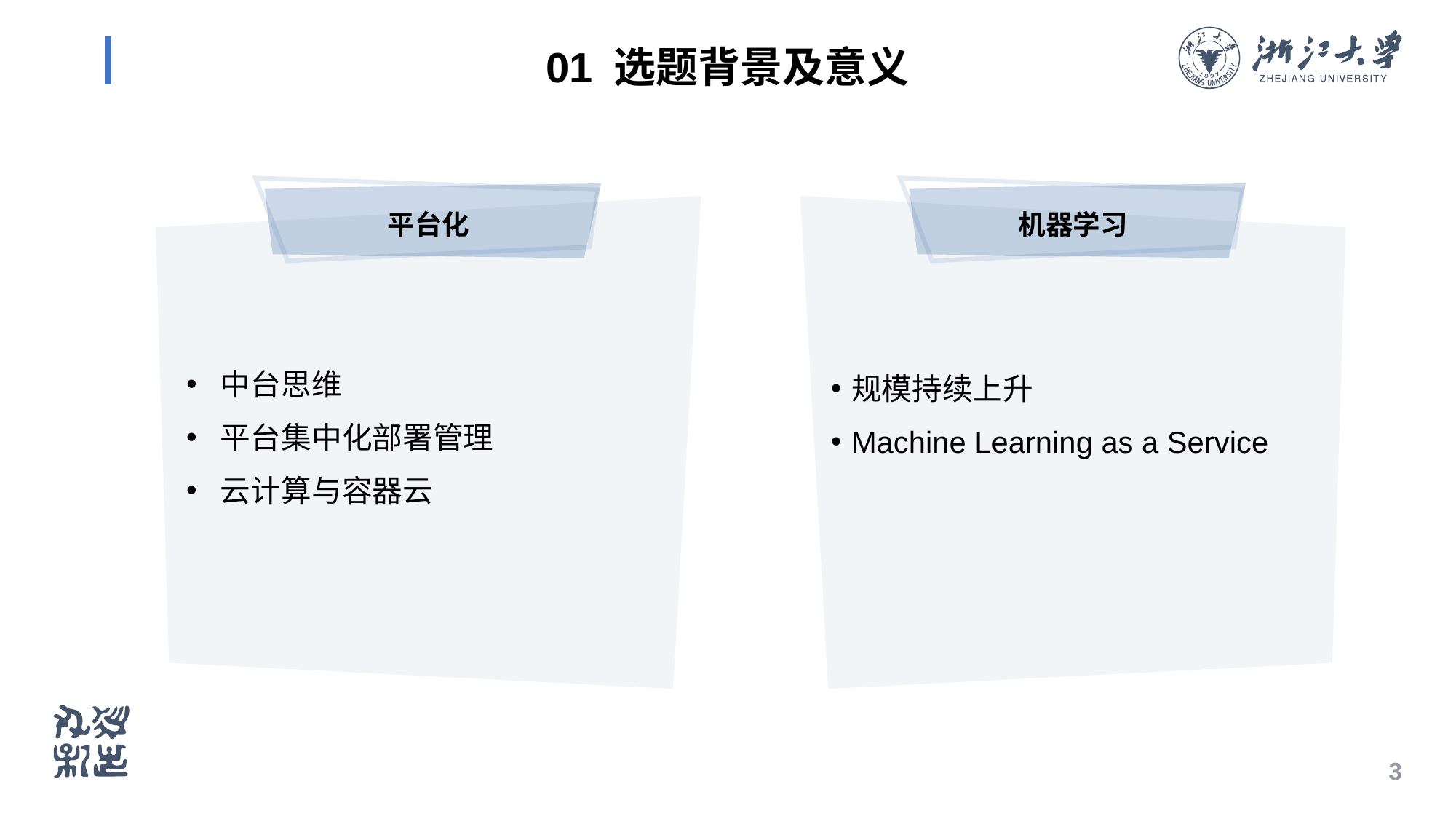

# 01 选题背景及意义

平台化

机器学习

中台思维
平台集中化部署管理
云计算与容器云
规模持续上升
Machine Learning as a Service
3